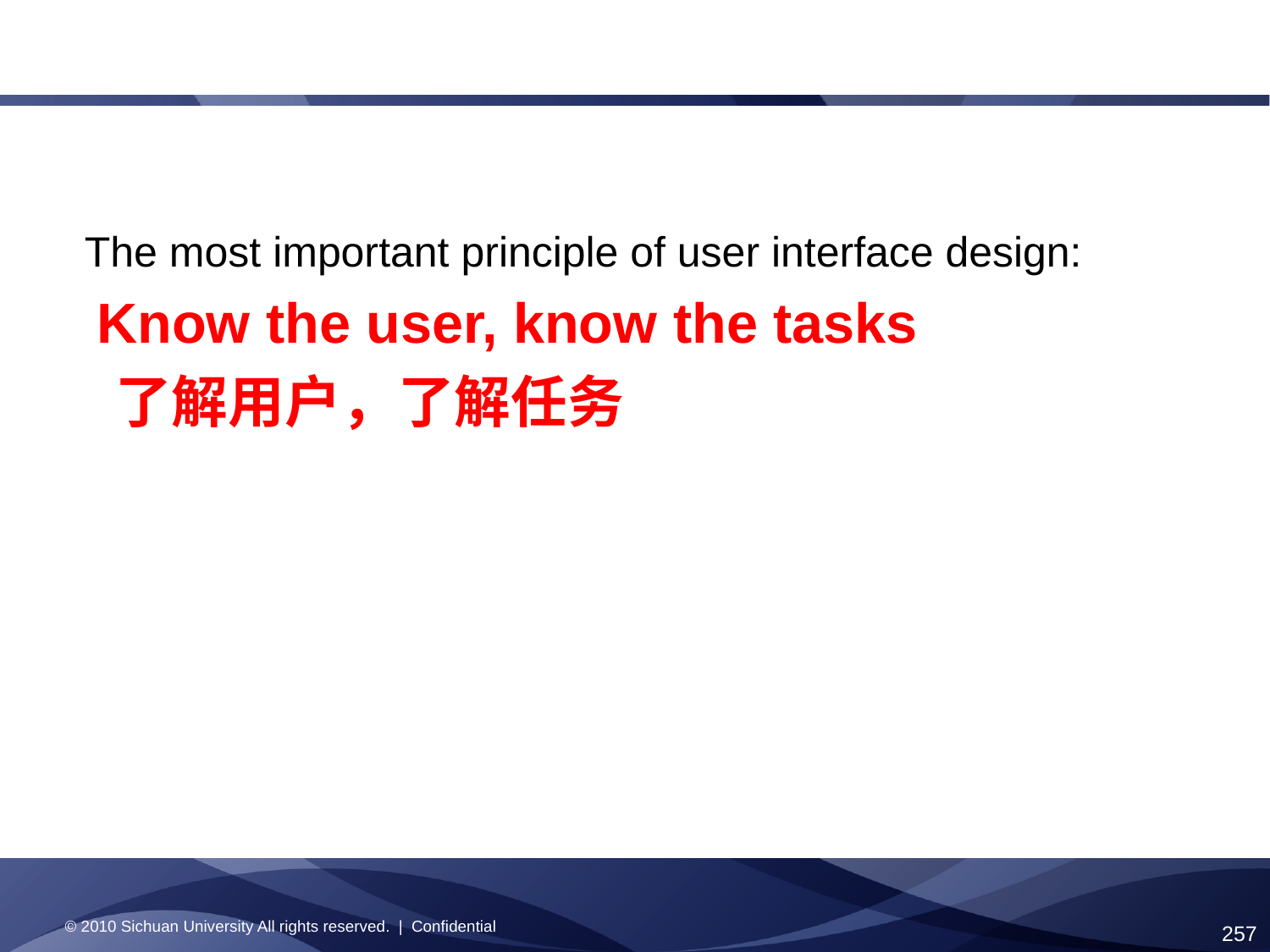

The most important principle of user interface design:
     Know the user, know the tasks
     了解用户，了解任务
© 2010 Sichuan University All rights reserved.  |  Confidential
257